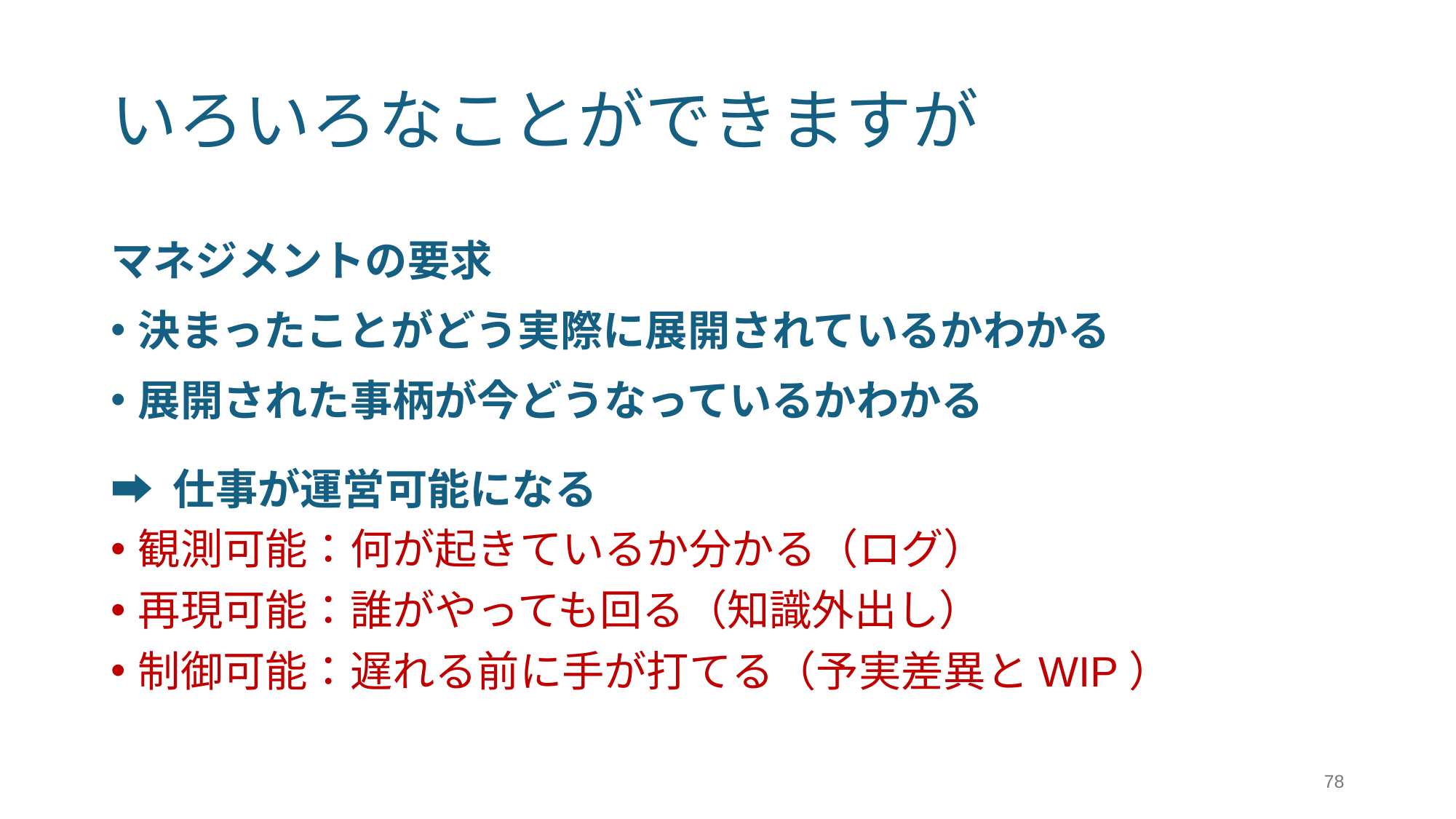

# いろいろなことができますが
マネジメントの要求
決まったことがどう実際に展開されているかわかる
展開された事柄が今どうなっているかわかる
➡︎ 仕事が運営可能になる
観測可能：何が起きているか分かる（ログ）
再現可能：誰がやっても回る（知識外出し）
制御可能：遅れる前に手が打てる（予実差異とWIP）
78